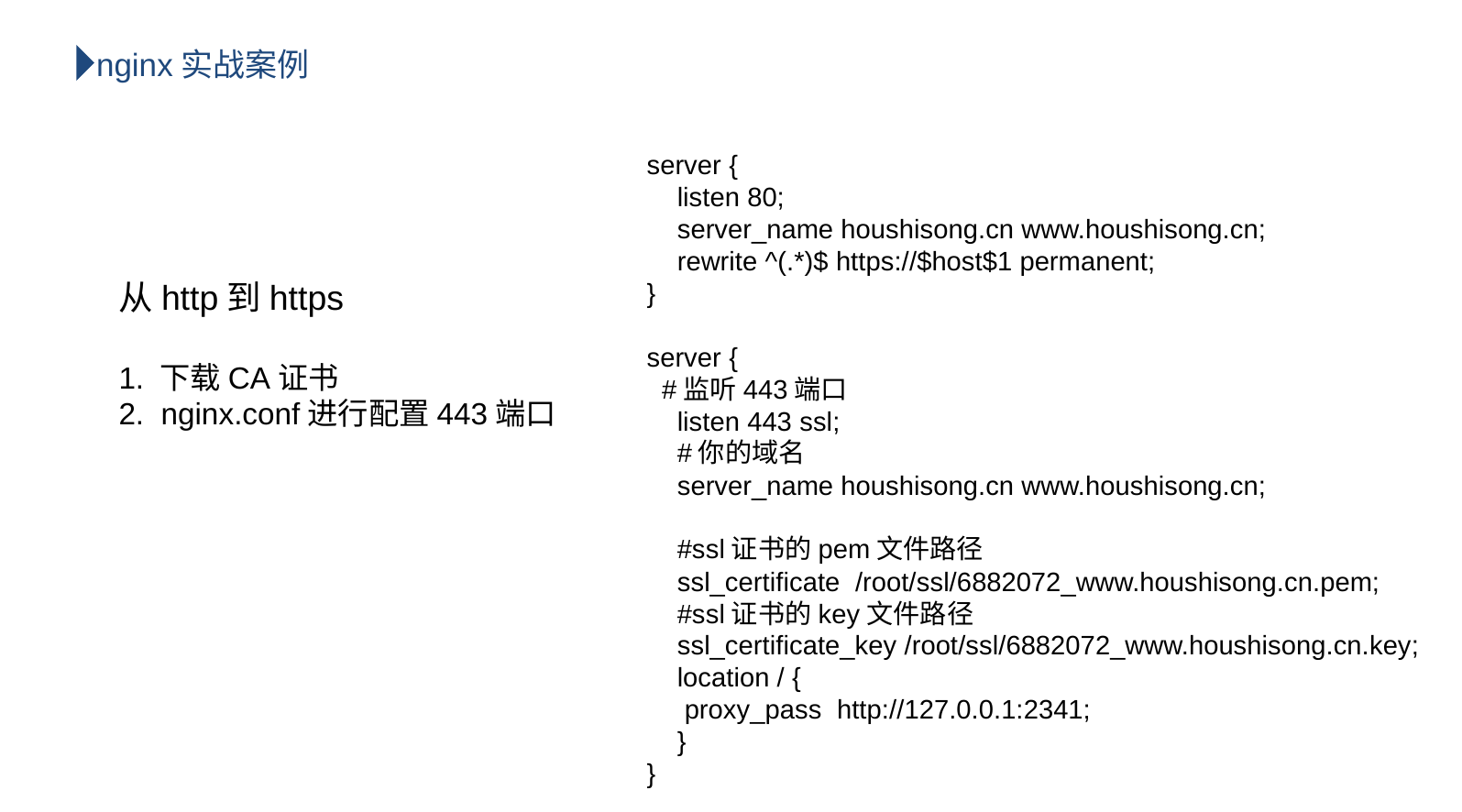

nginx实战案例

server {
    listen 80;
    server_name houshisong.cn www.houshisong.cn;
    rewrite ^(.*)$ https://$host$1 permanent;
}

server {
  #监听443端口
    listen 443 ssl;
    #你的域名
    server_name houshisong.cn www.houshisong.cn;

    #ssl证书的pem文件路径
    ssl_certificate  /root/ssl/6882072_www.houshisong.cn.pem;
    #ssl证书的key文件路径
    ssl_certificate_key /root/ssl/6882072_www.houshisong.cn.key;
    location / {
     proxy_pass  http://127.0.0.1:2341;
    }
}
从http到https

1. 下载CA证书
2.  nginx.conf进行配置443端口